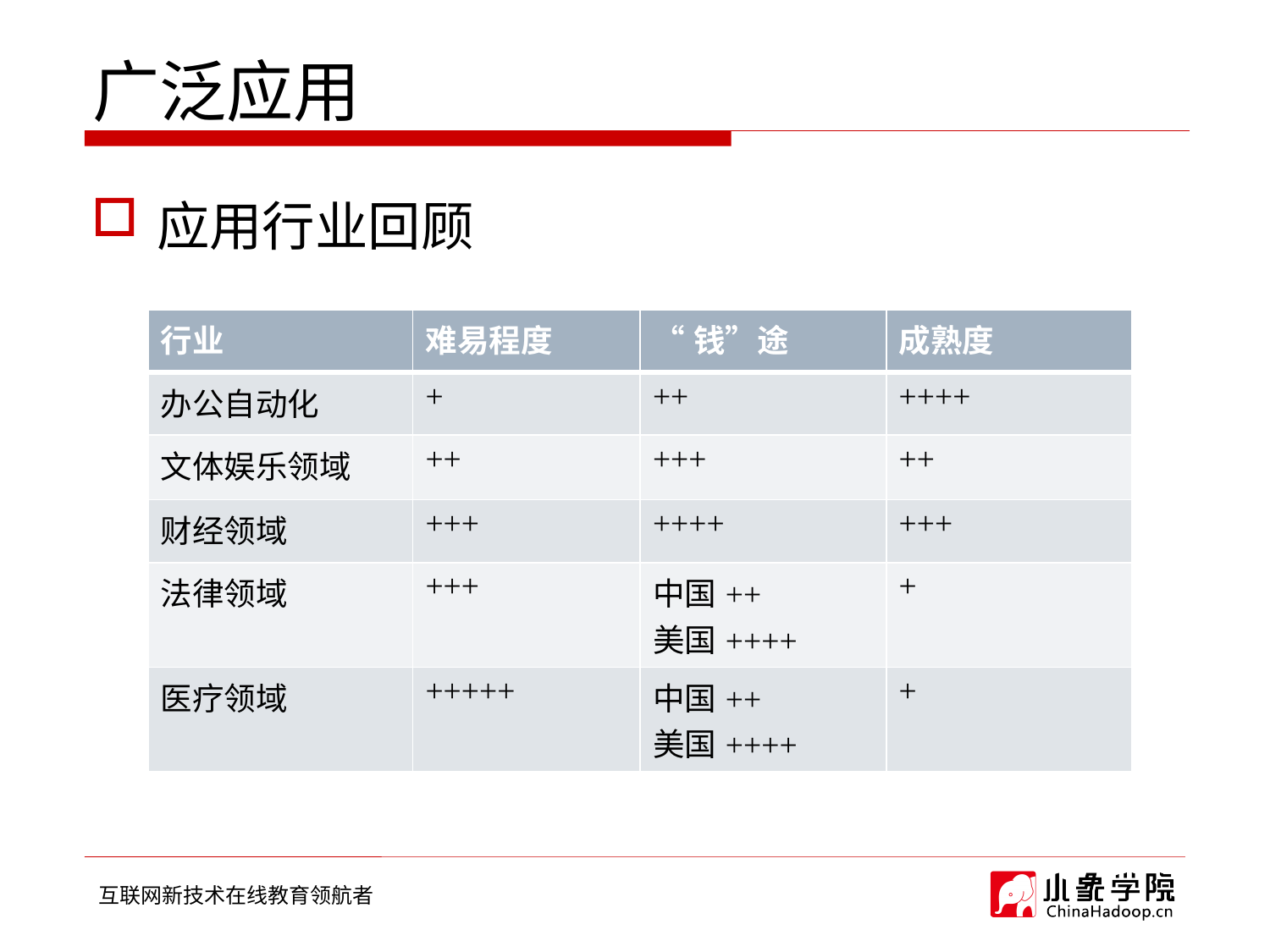

# 广泛应用
应用行业回顾

| 行业 | 难易程度 | “钱”途 | 成熟度 |
| --- | --- | --- | --- |
| 办公自动化 | + | ++ | ++++ |
| 文体娱乐领域 | ++ | +++ | ++ |
| 财经领域 | +++ | ++++ | +++ |
| 法律领域 | +++ | 中国++ 美国++++ | + |
| 医疗领域 | +++++ | 中国++ 美国++++ | + |